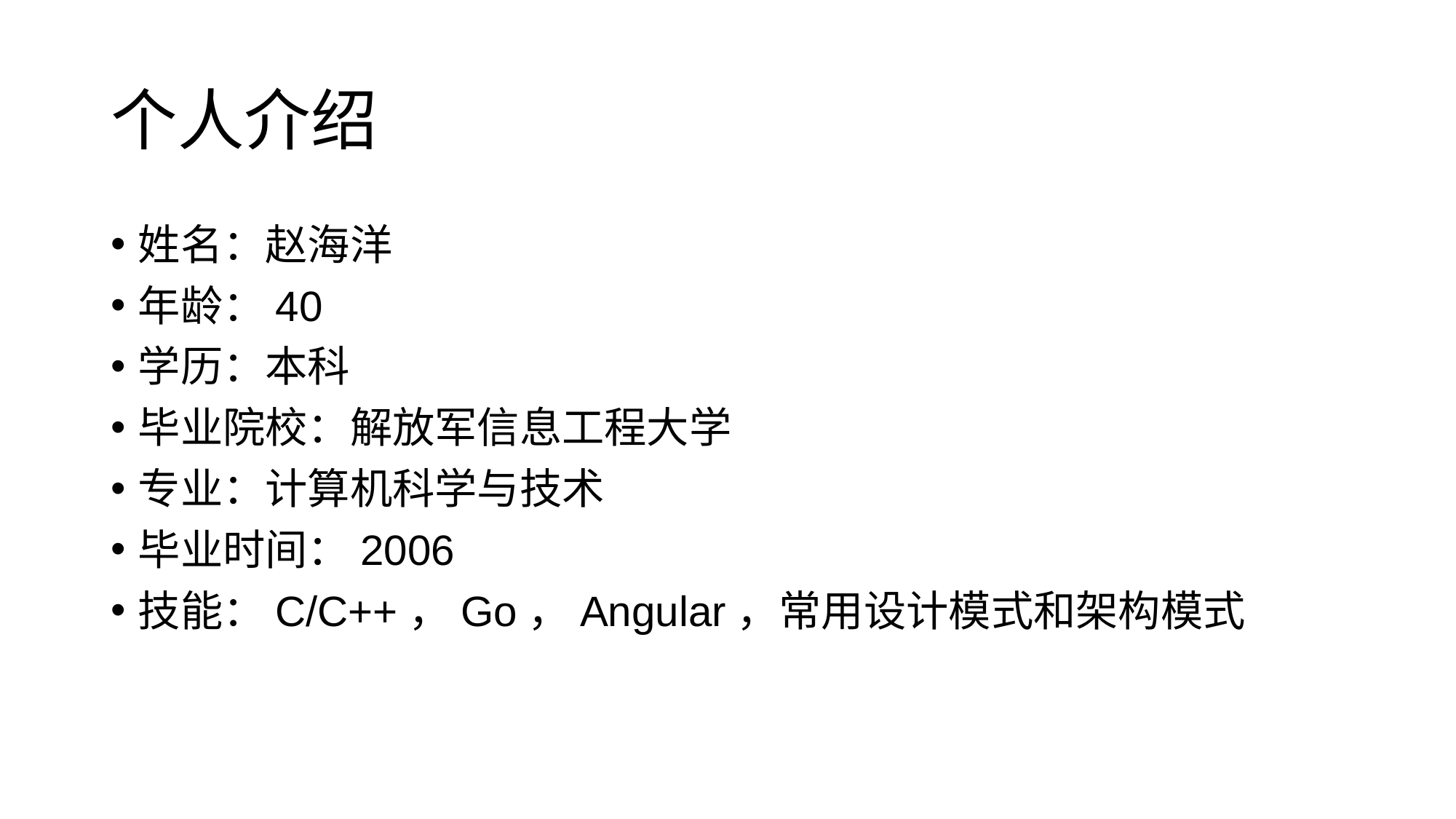

# 个人介绍
姓名：赵海洋
年龄：40
学历：本科
毕业院校：解放军信息工程大学
专业：计算机科学与技术
毕业时间：2006
技能：C/C++，Go，Angular，常用设计模式和架构模式